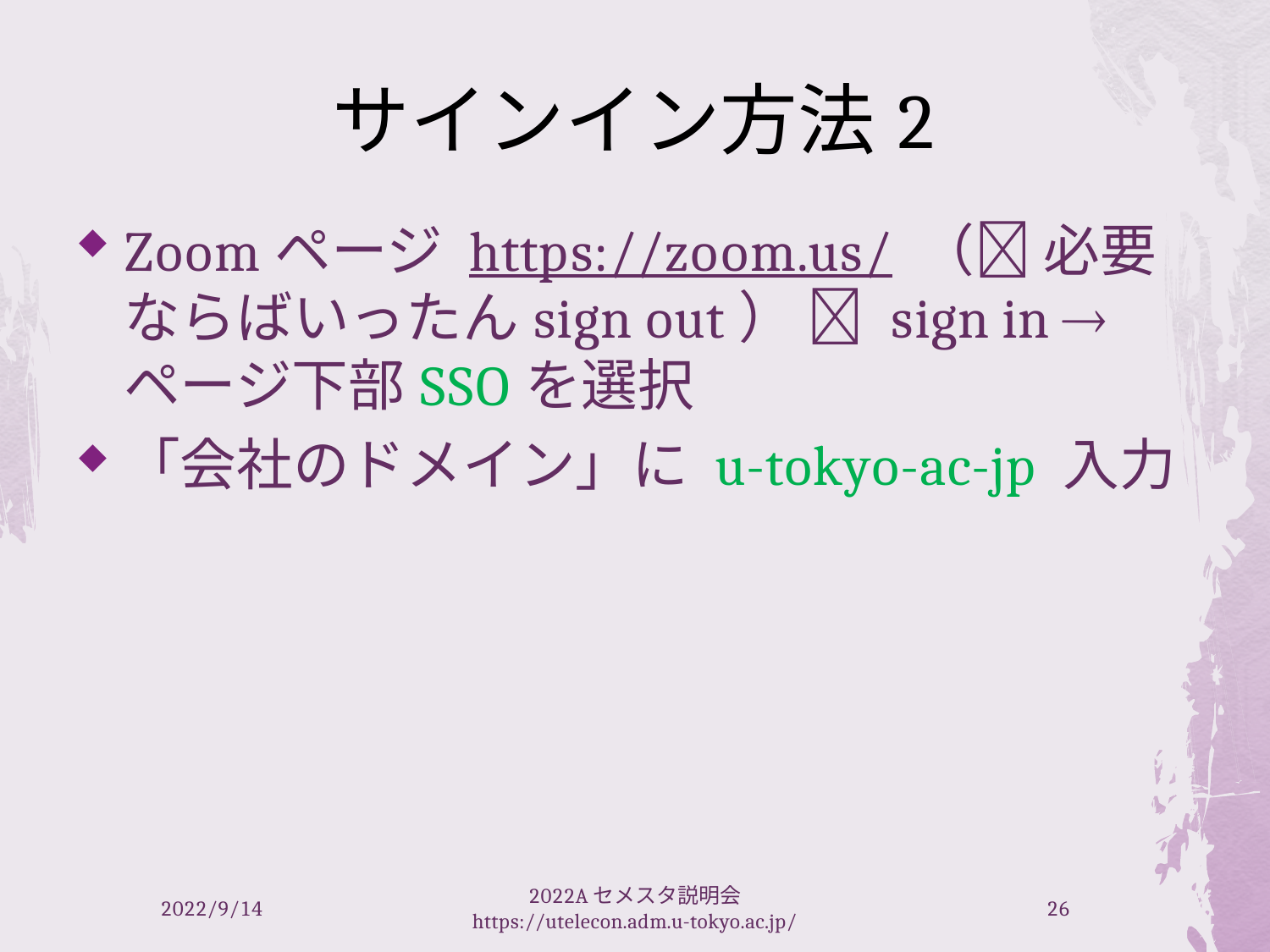

# サインイン方法2
Zoomページ https://zoom.us/ （→ 必要ならばいったんsign out） → sign in → ページ下部SSOを選択
「会社のドメイン」に u-tokyo-ac-jp 入力
2022/9/14
2022Aセメスタ説明会 https://utelecon.adm.u-tokyo.ac.jp/
26